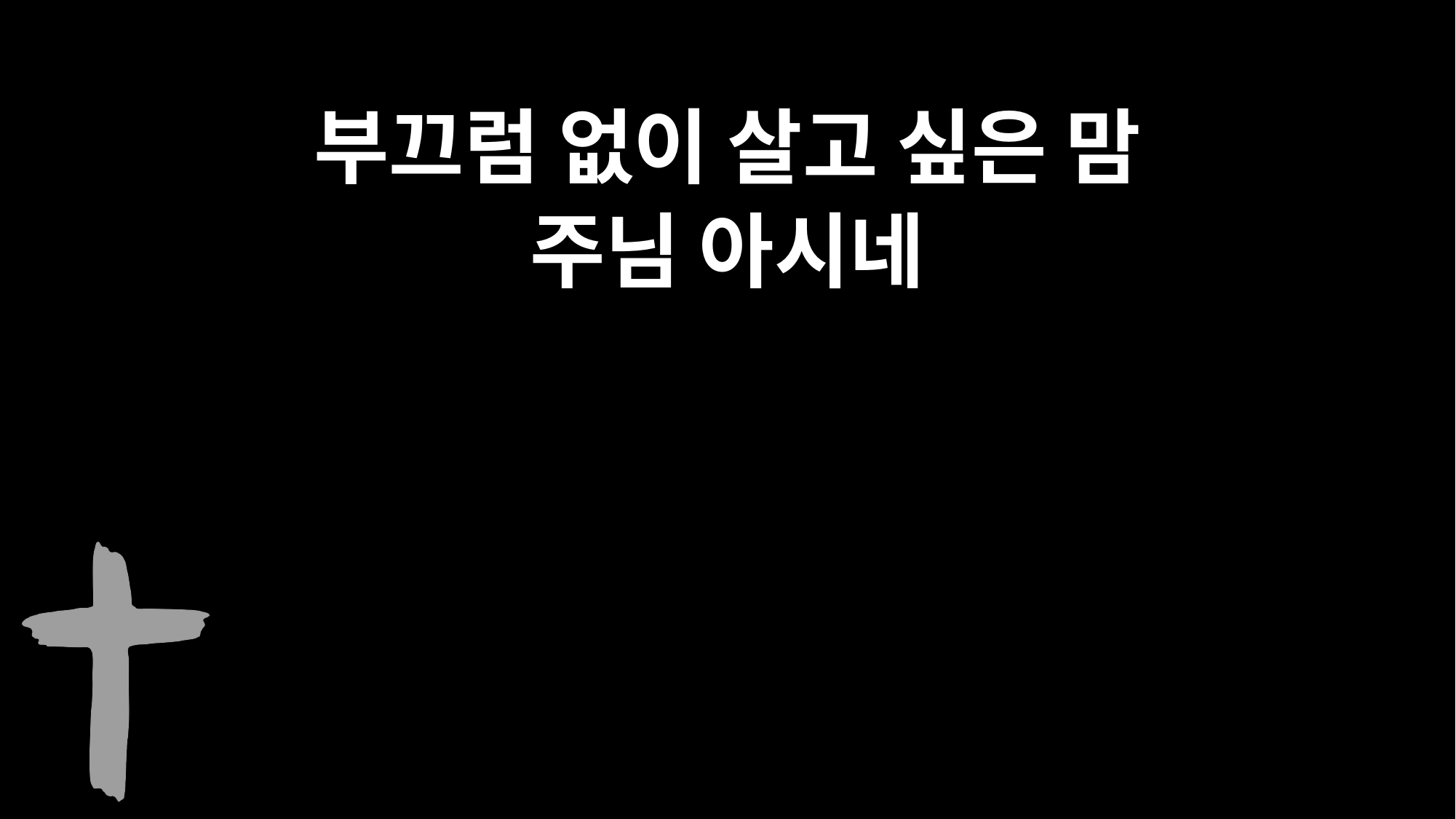

부끄럼 없이 살고 싶은 맘
주님 아시네